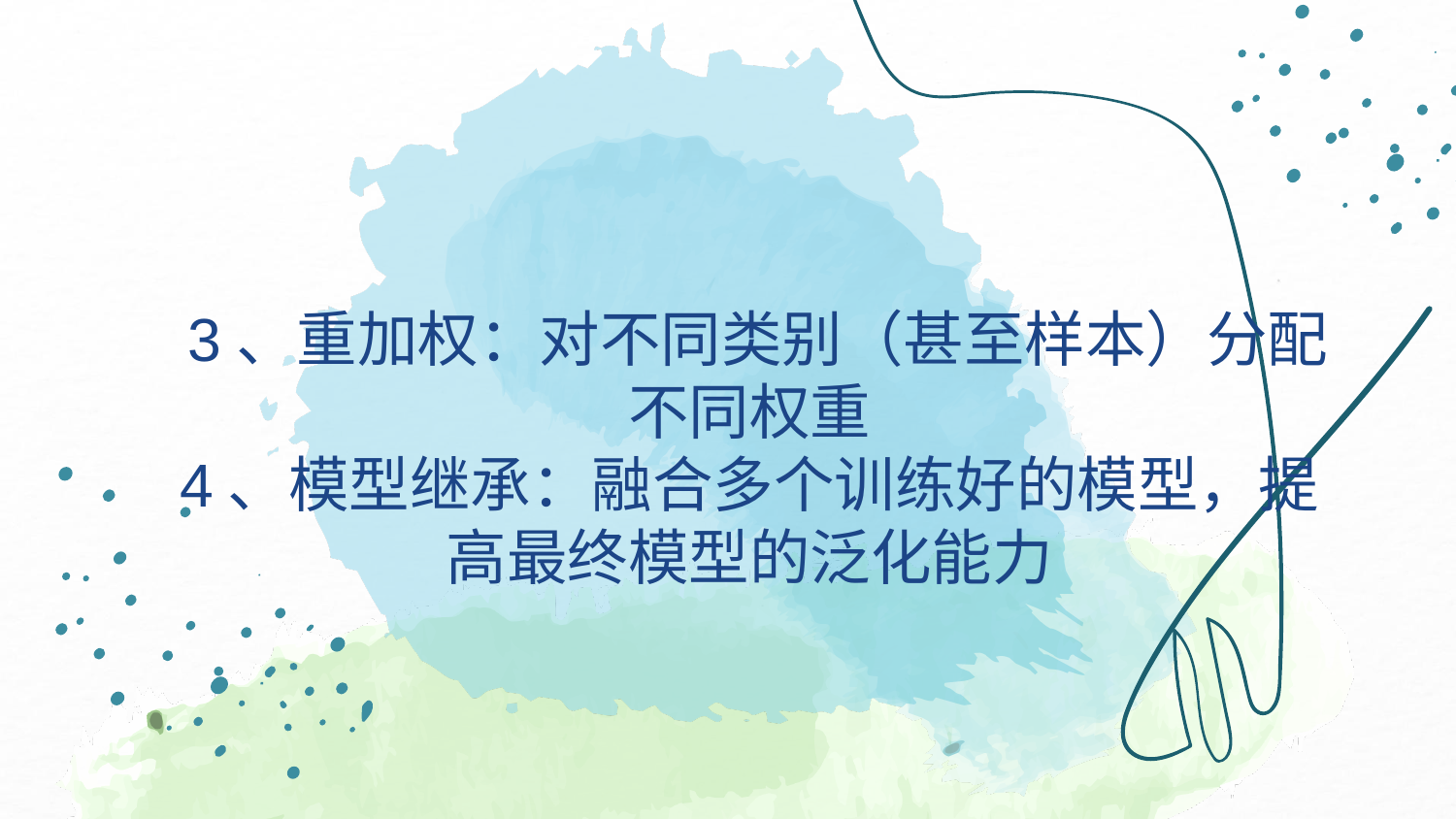

# 3、重加权：对不同类别（甚至样本）分配不同权重 4、模型继承：融合多个训练好的模型，提高最终模型的泛化能力